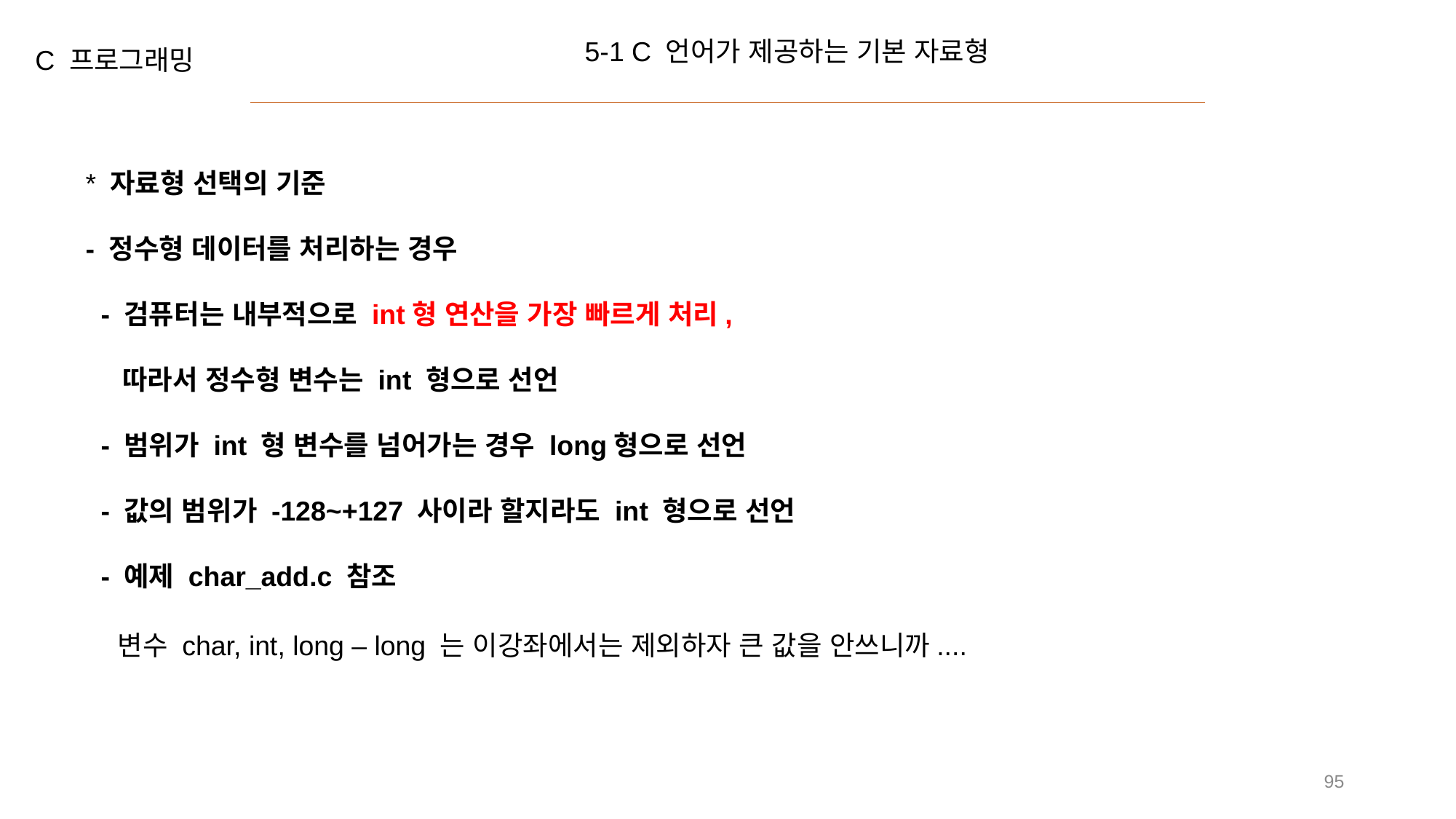

5-1 C 언어가 제공하는 기본 자료형
C 프로그래밍
* 자료형 선택의 기준

- 정수형 데이터를 처리하는 경우

  - 검퓨터는 내부적으로 int형 연산을 가장 빠르게 처리,

    따라서 정수형 변수는 int 형으로 선언

  - 범위가 int 형 변수를 넘어가는 경우 long형으로 선언

  - 값의 범위가 -128~+127 사이라 할지라도 int 형으로 선언

  - 예제 char_add.c 참조
변수 char, int, long – long 는 이강좌에서는 제외하자 큰 값을 안쓰니까....
95